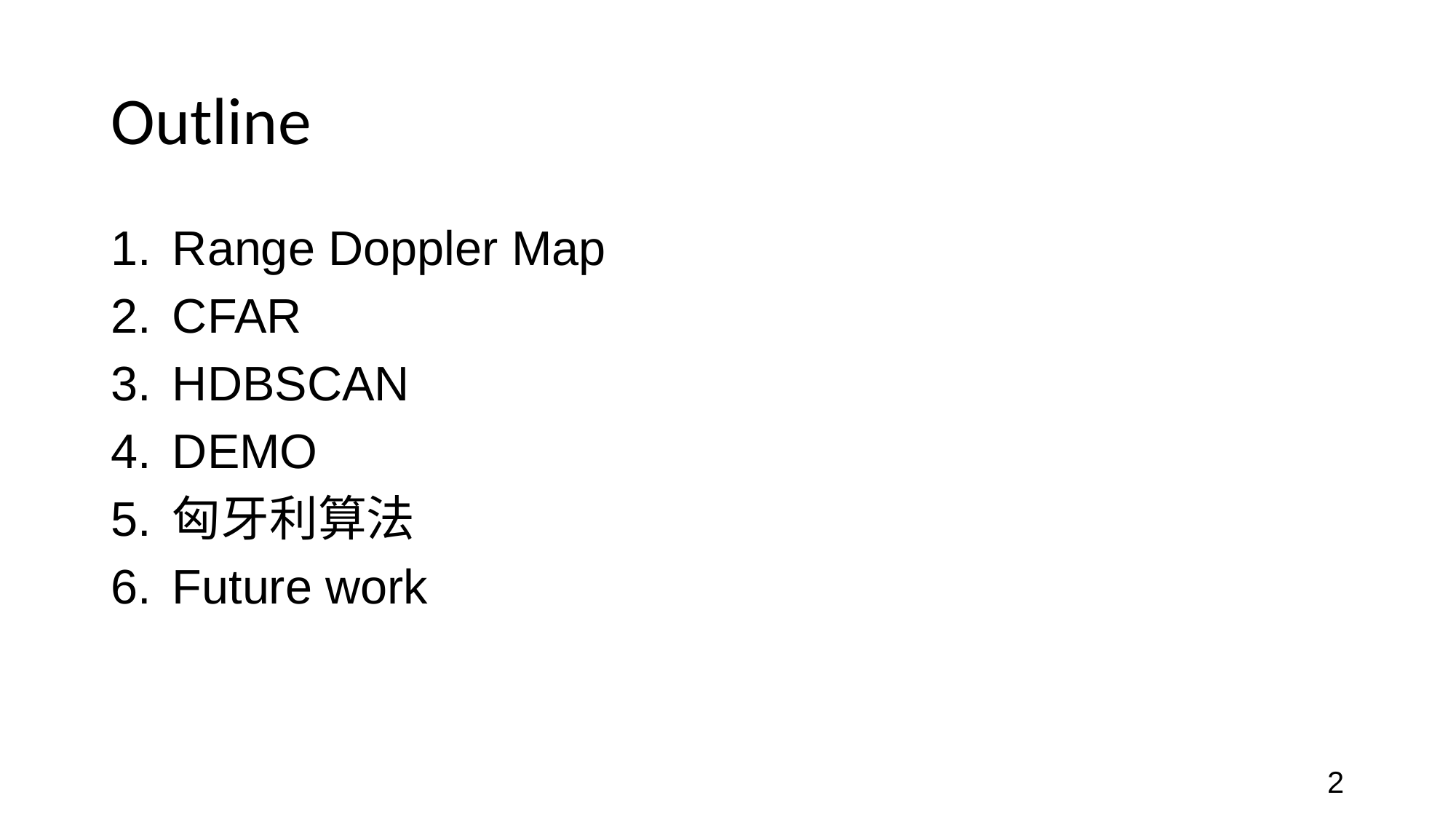

# Outline
Range Doppler Map
CFAR
HDBSCAN
DEMO
匈牙利算法
Future work
2